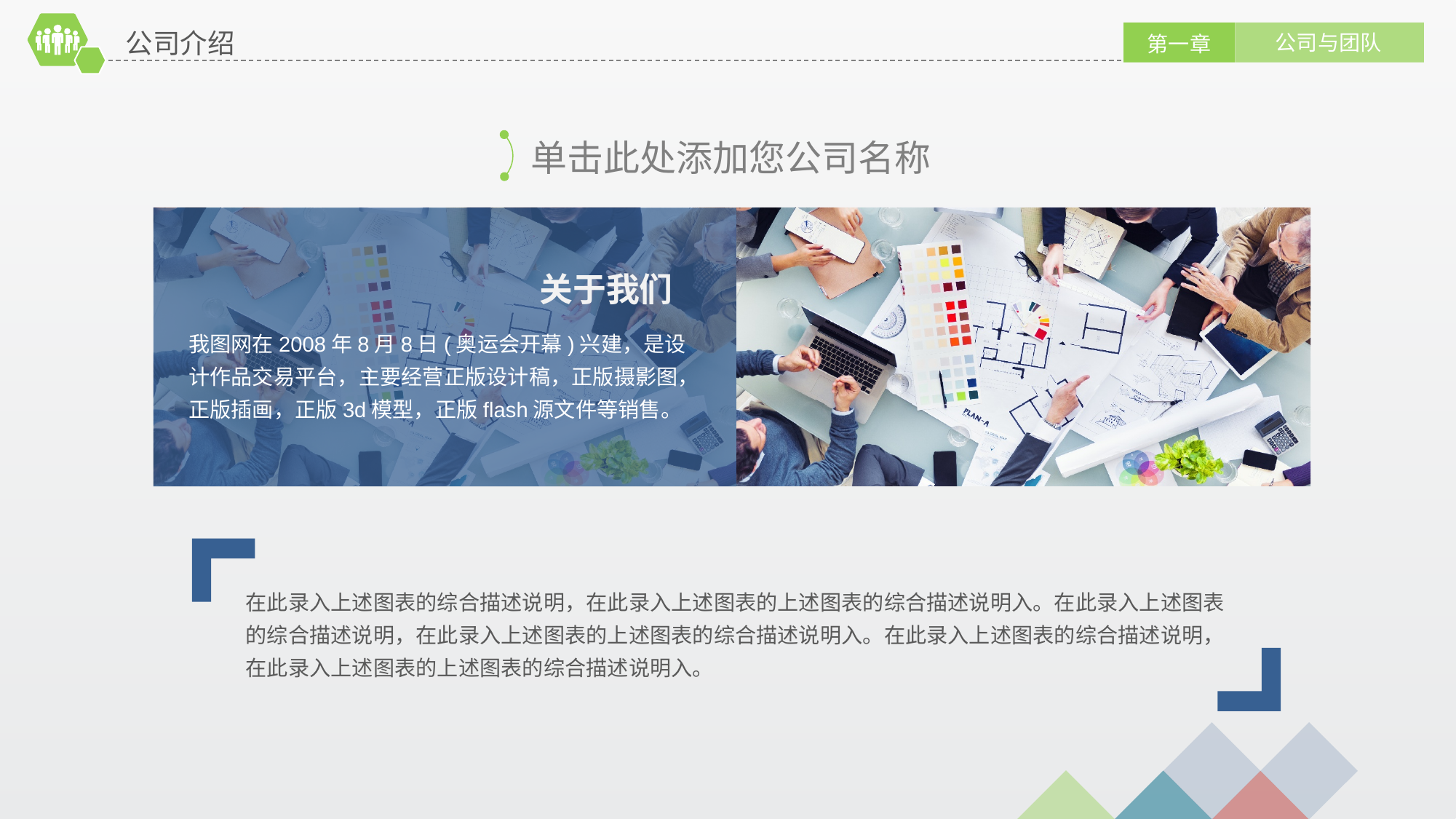

公司介绍

公司与团队
第一章

单击此处添加您公司名称

关于我们
我图网在2008年8月8日(奥运会开幕)兴建，是设计作品交易平台，主要经营正版设计稿，正版摄影图，正版插画，正版3d模型，正版flash源文件等销售。

在此录入上述图表的综合描述说明，在此录入上述图表的上述图表的综合描述说明入。在此录入上述图表的综合描述说明，在此录入上述图表的上述图表的综合描述说明入。在此录入上述图表的综合描述说明，在此录入上述图表的上述图表的综合描述说明入。